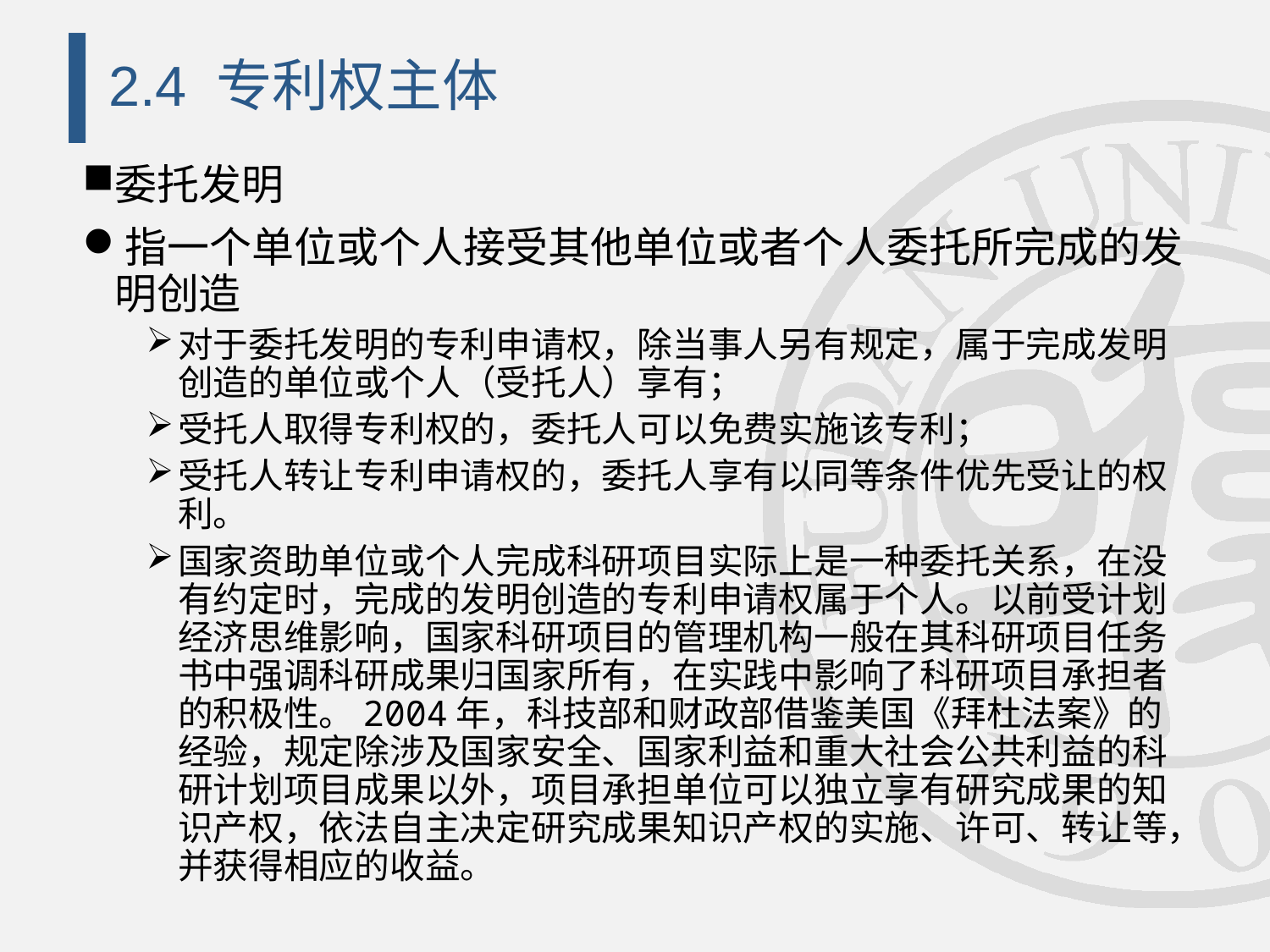

# 2.4 专利权主体
委托发明
指一个单位或个人接受其他单位或者个人委托所完成的发明创造
对于委托发明的专利申请权，除当事人另有规定，属于完成发明创造的单位或个人（受托人）享有；
受托人取得专利权的，委托人可以免费实施该专利；
受托人转让专利申请权的，委托人享有以同等条件优先受让的权利。
国家资助单位或个人完成科研项目实际上是一种委托关系，在没有约定时，完成的发明创造的专利申请权属于个人。以前受计划经济思维影响，国家科研项目的管理机构一般在其科研项目任务书中强调科研成果归国家所有，在实践中影响了科研项目承担者的积极性。2004年，科技部和财政部借鉴美国《拜杜法案》的经验，规定除涉及国家安全、国家利益和重大社会公共利益的科研计划项目成果以外，项目承担单位可以独立享有研究成果的知识产权，依法自主决定研究成果知识产权的实施、许可、转让等，并获得相应的收益。